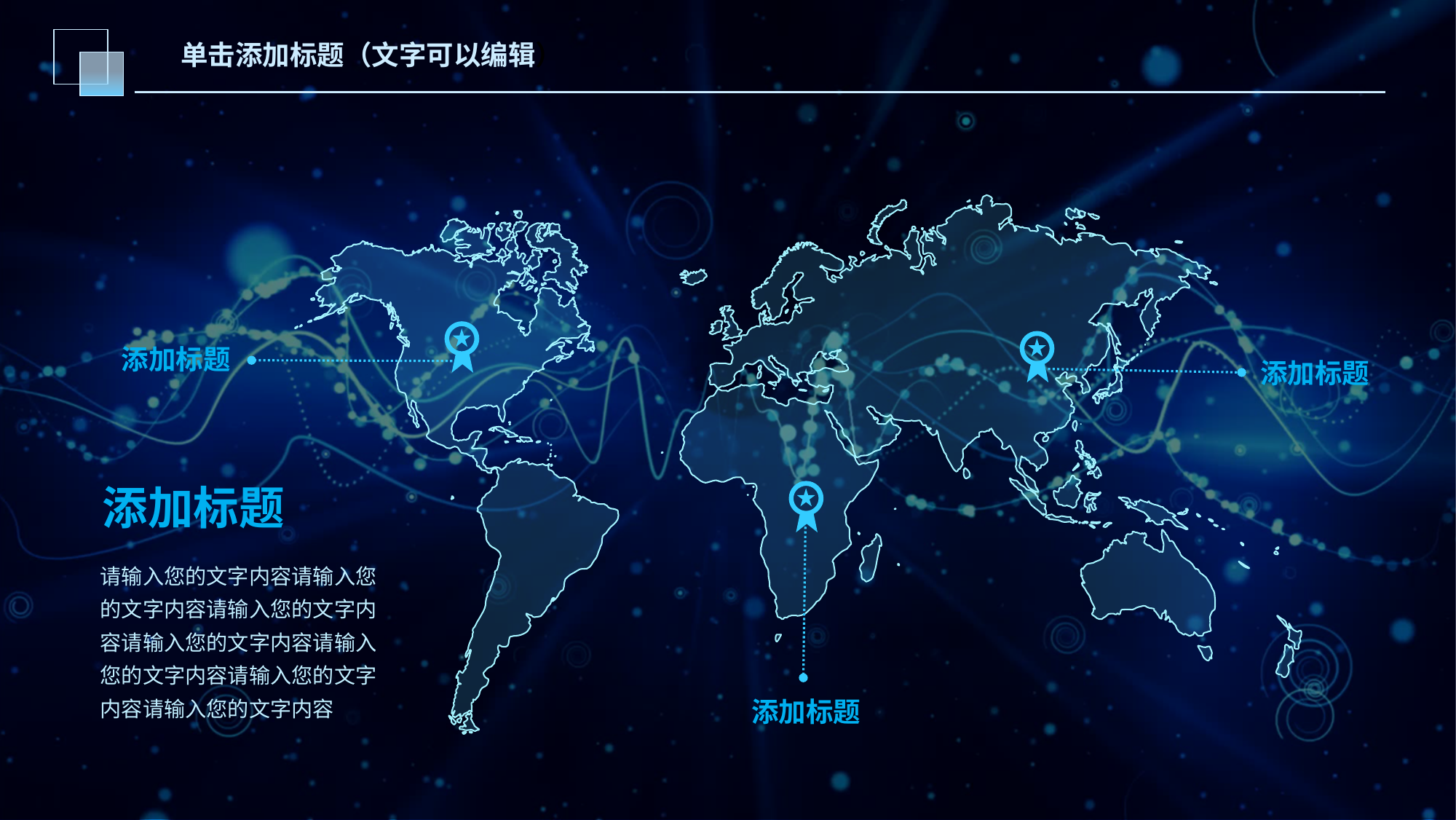

单击添加标题（文字可以编辑）

添加标题
添加标题

添加标题

请输入您的文字内容请输入您的文字内容请输入您的文字内容请输入您的文字内容请输入您的文字内容请输入您的文字内容请输入您的文字内容
添加标题